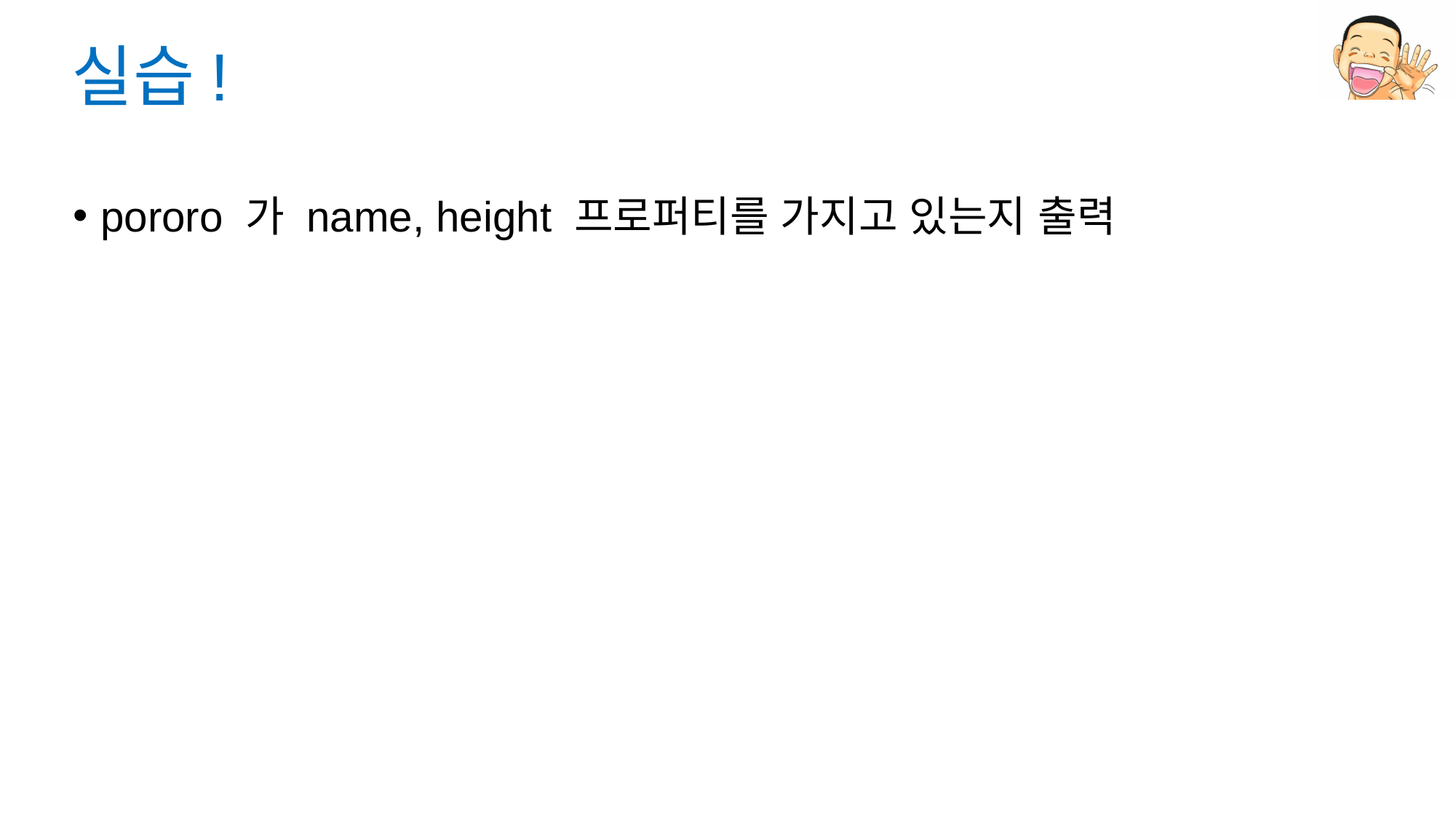

# 실습!
pororo 가 name, height 프로퍼티를 가지고 있는지 출력